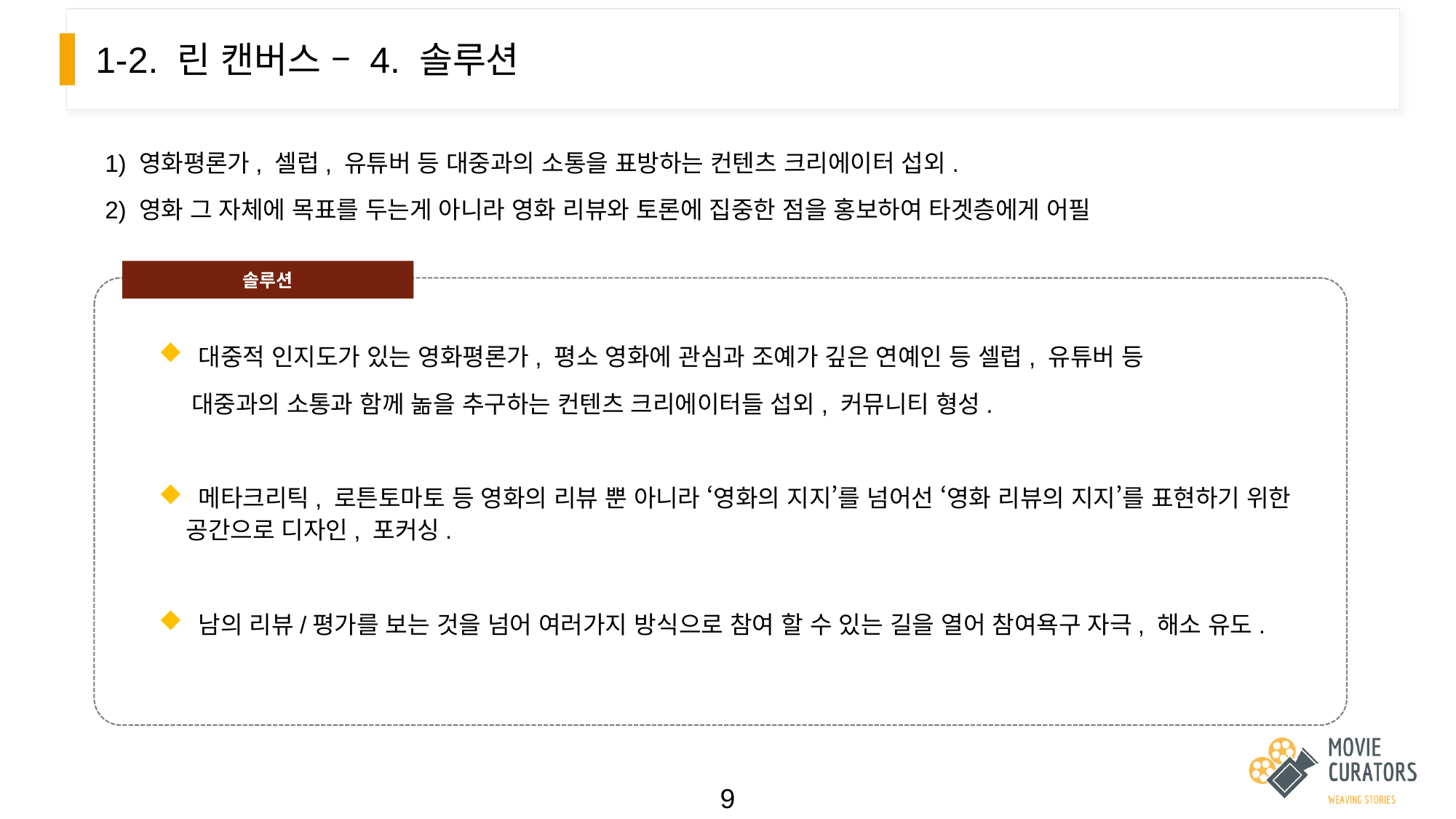

# 1-2. 린 캔버스 – 4. 솔루션
1) 영화평론가, 셀럽, 유튜버 등 대중과의 소통을 표방하는 컨텐츠 크리에이터 섭외.
2) 영화 그 자체에 목표를 두는게 아니라 영화 리뷰와 토론에 집중한 점을 홍보하여 타겟층에게 어필
솔루션

 대중적 인지도가 있는 영화평론가, 평소 영화에 관심과 조예가 깊은 연예인 등 셀럽, 유튜버 등
    대중과의 소통과 함께 놂을 추구하는 컨텐츠 크리에이터들 섭외, 커뮤니티 형성.

 메타크리틱, 로튼토마토 등 영화의 리뷰 뿐 아니라 ‘영화의 지지’를 넘어선 ‘영화 리뷰의 지지’를 표현하기 위한 공간으로 디자인, 포커싱.

 남의 리뷰/평가를 보는 것을 넘어 여러가지 방식으로 참여 할 수 있는 길을 열어 참여욕구 자극, 해소 유도.

9